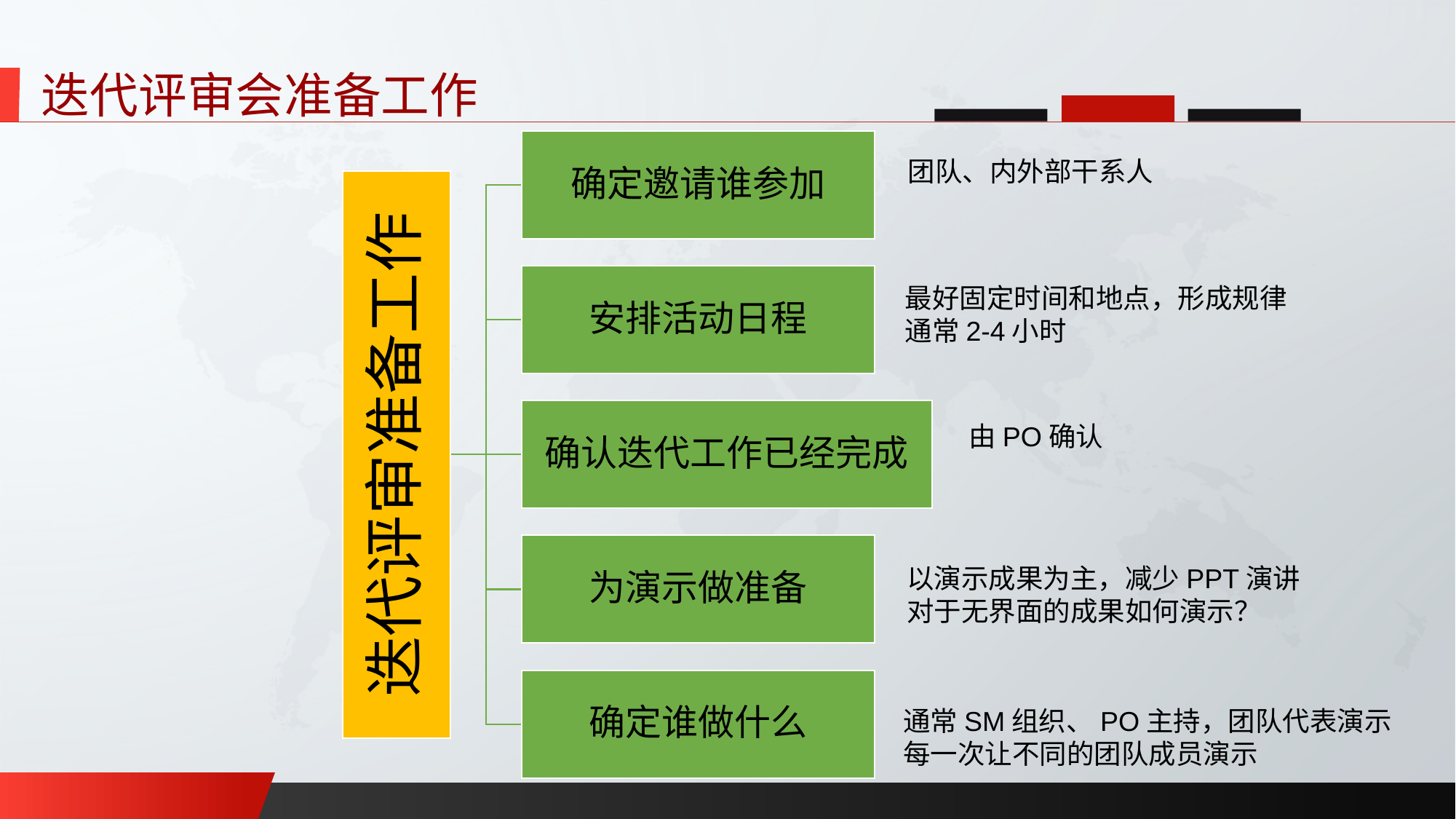

迭代评审会准备工作

迭代评审准备工作
确定邀请谁参加
安排活动日程
确认迭代工作已经完成
为演示做准备
确定谁做什么
团队、内外部干系人
最好固定时间和地点，形成规律
通常2-4小时
由PO确认
以演示成果为主，减少PPT演讲
对于无界面的成果如何演示？
通常SM组织、PO主持，团队代表演示
每一次让不同的团队成员演示